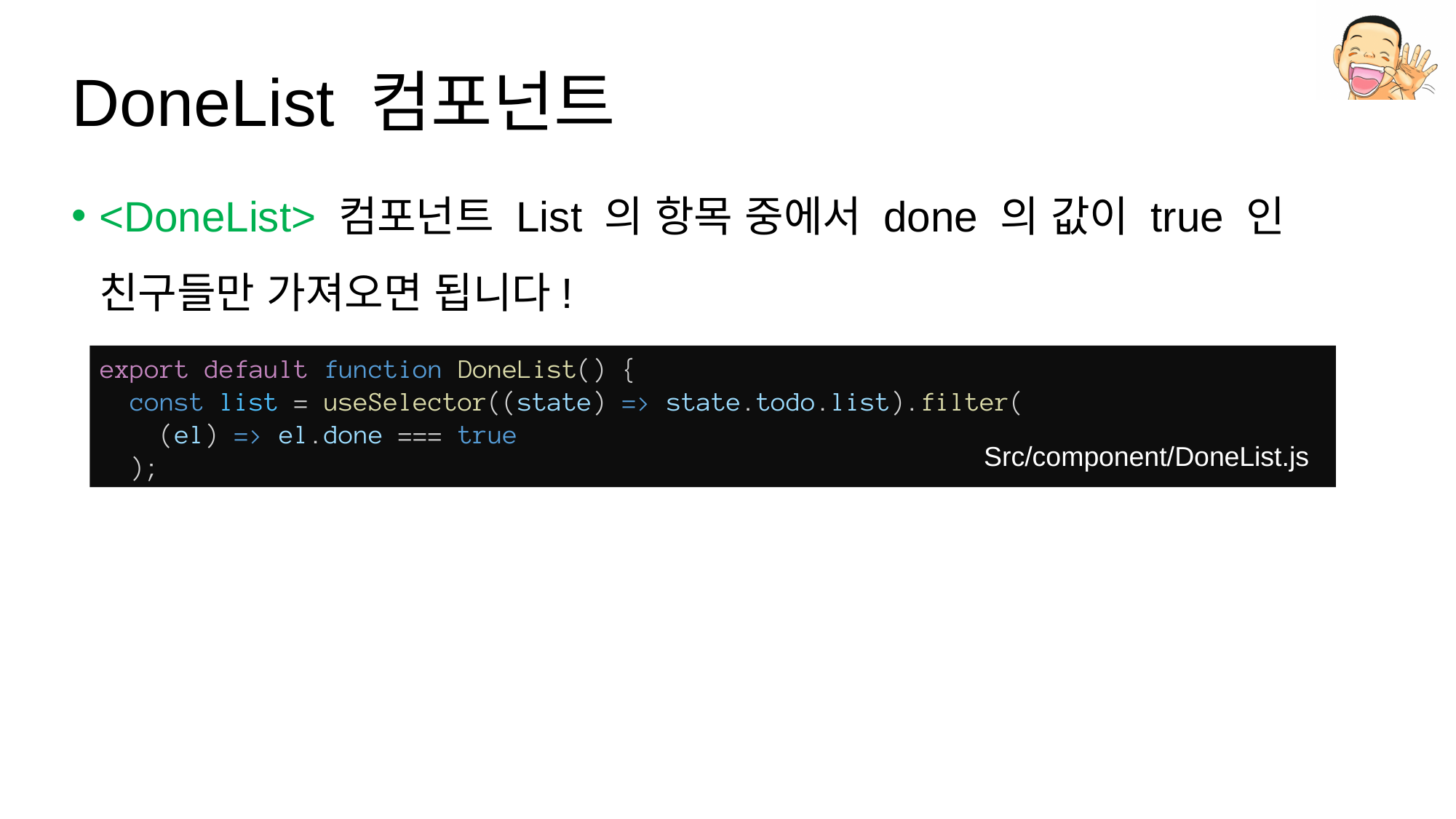

# DoneList 컴포넌트
<DoneList> 컴포넌트 List 의 항목 중에서 done 의 값이 true 인 친구들만 가져오면 됩니다!
export default function DoneList() {
  const list = useSelector((state) => state.todo.list).filter(
    (el) => el.done === true
  );
Src/component/DoneList.js